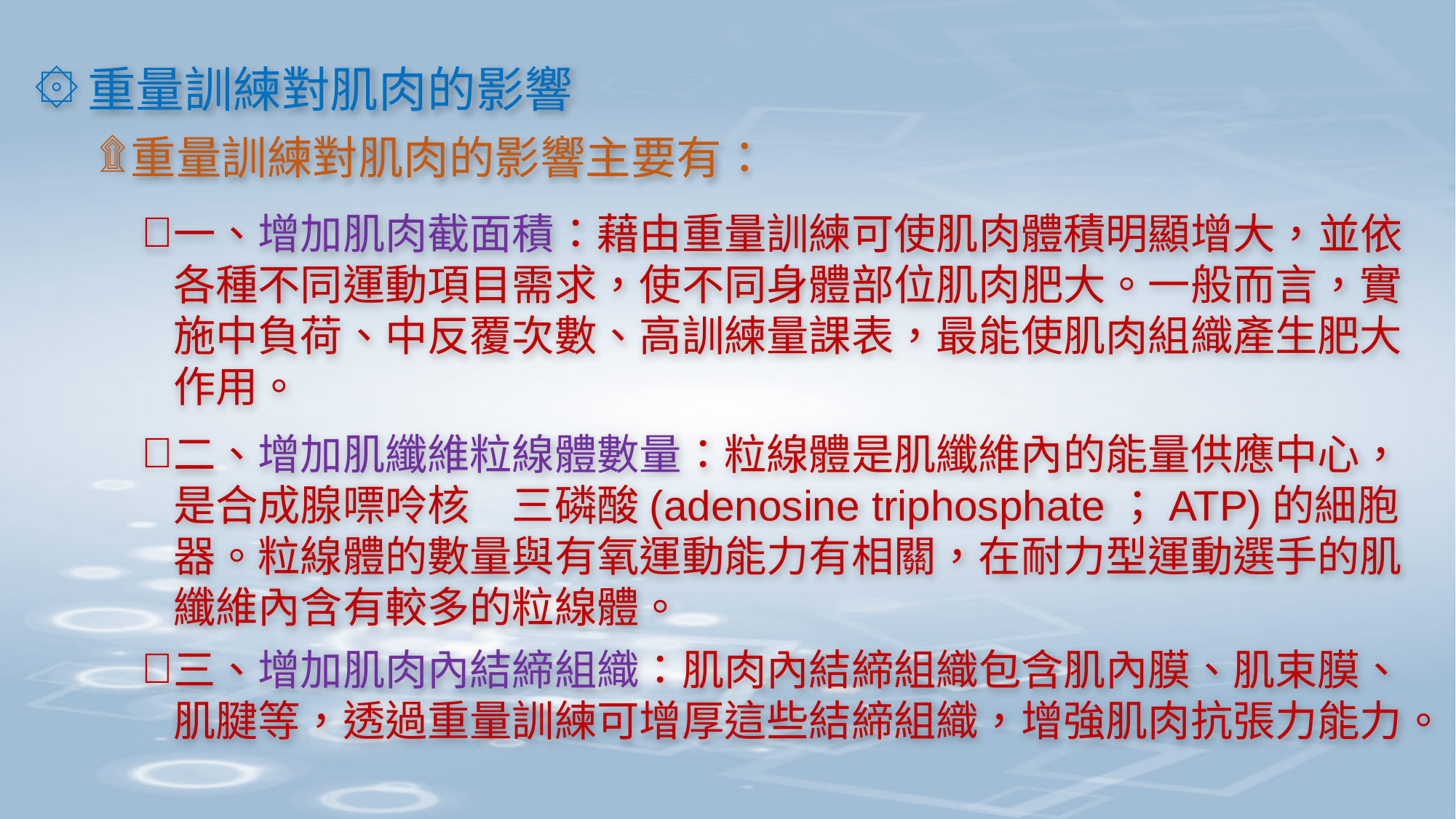

重量訓練對肌肉的影響
重量訓練對肌肉的影響主要有：
一、增加肌肉截面積：藉由重量訓練可使肌肉體積明顯增大，並依各種不同運動項目需求，使不同身體部位肌肉肥大。一般而言，實施中負荷、中反覆次數、高訓練量課表，最能使肌肉組織產生肥大作用。

二、增加肌纖維粒線體數量：粒線體是肌纖維內的能量供應中心，是合成腺嘌呤核　三磷酸(adenosine triphosphate；ATP)的細胞器。粒線體的數量與有氧運動能力有相關，在耐力型運動選手的肌纖維內含有較多的粒線體。
三、增加肌肉內結締組織：肌肉內結締組織包含肌內膜、肌束膜、肌腱等，透過重量訓練可增厚這些結締組織，增強肌肉抗張力能力。